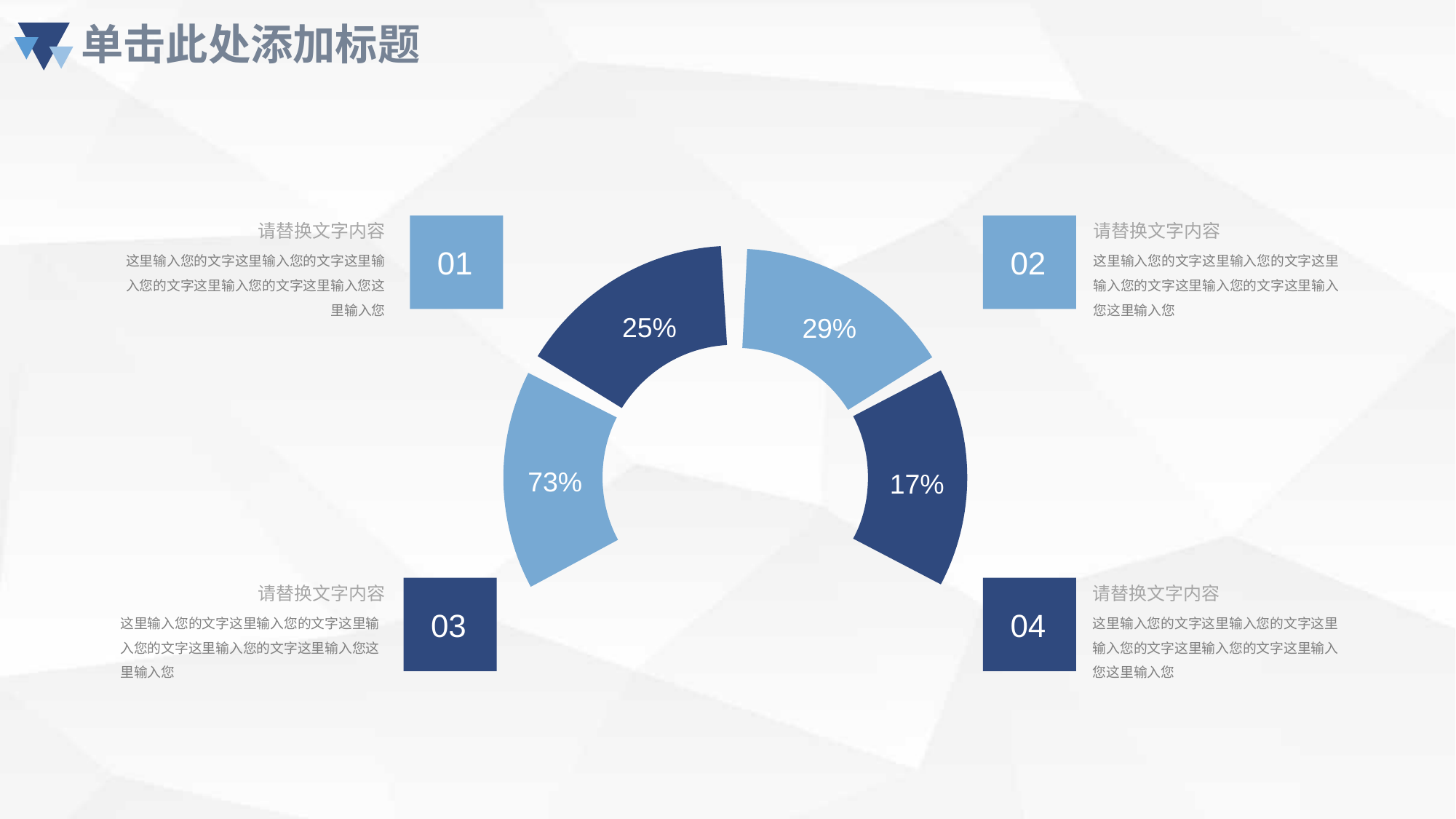

请替换文字内容
请替换文字内容

01

02
这里输入您的文字这里输入您的文字这里输入您的文字这里输入您的文字这里输入您这里输入您
这里输入您的文字这里输入您的文字这里输入您的文字这里输入您的文字这里输入您这里输入您

25%

29%

17%

73%
请替换文字内容
请替换文字内容

03

04
这里输入您的文字这里输入您的文字这里输入您的文字这里输入您的文字这里输入您这里输入您
这里输入您的文字这里输入您的文字这里输入您的文字这里输入您的文字这里输入您这里输入您